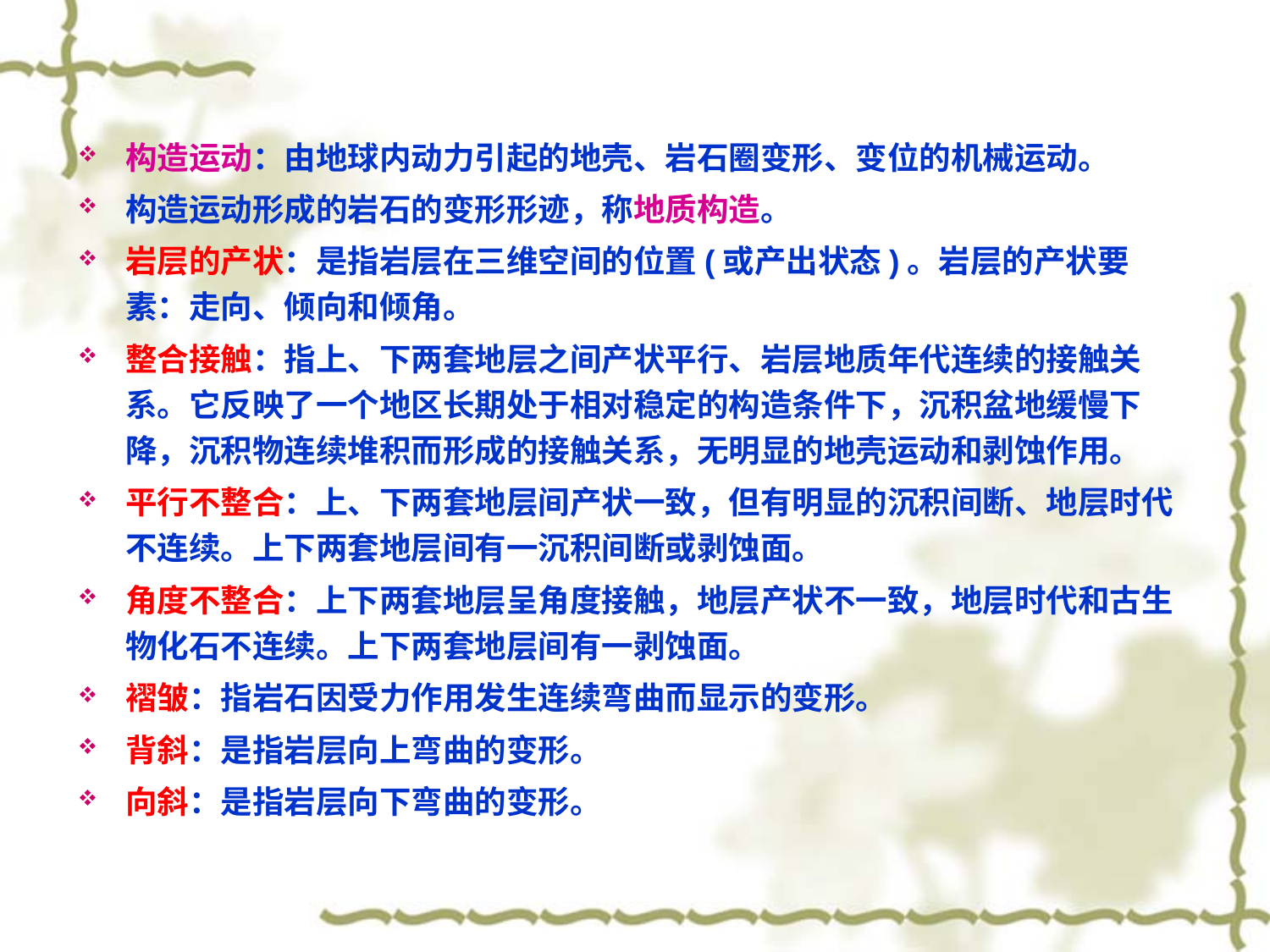

构造运动：由地球内动力引起的地壳、岩石圈变形、变位的机械运动。
构造运动形成的岩石的变形形迹，称地质构造。
岩层的产状：是指岩层在三维空间的位置(或产出状态)。岩层的产状要素：走向、倾向和倾角。
整合接触：指上、下两套地层之间产状平行、岩层地质年代连续的接触关系。它反映了一个地区长期处于相对稳定的构造条件下，沉积盆地缓慢下降，沉积物连续堆积而形成的接触关系，无明显的地壳运动和剥蚀作用。
平行不整合：上、下两套地层间产状一致，但有明显的沉积间断、地层时代不连续。上下两套地层间有一沉积间断或剥蚀面。
角度不整合：上下两套地层呈角度接触，地层产状不一致，地层时代和古生物化石不连续。上下两套地层间有一剥蚀面。
褶皱：指岩石因受力作用发生连续弯曲而显示的变形。
背斜：是指岩层向上弯曲的变形。
向斜：是指岩层向下弯曲的变形。